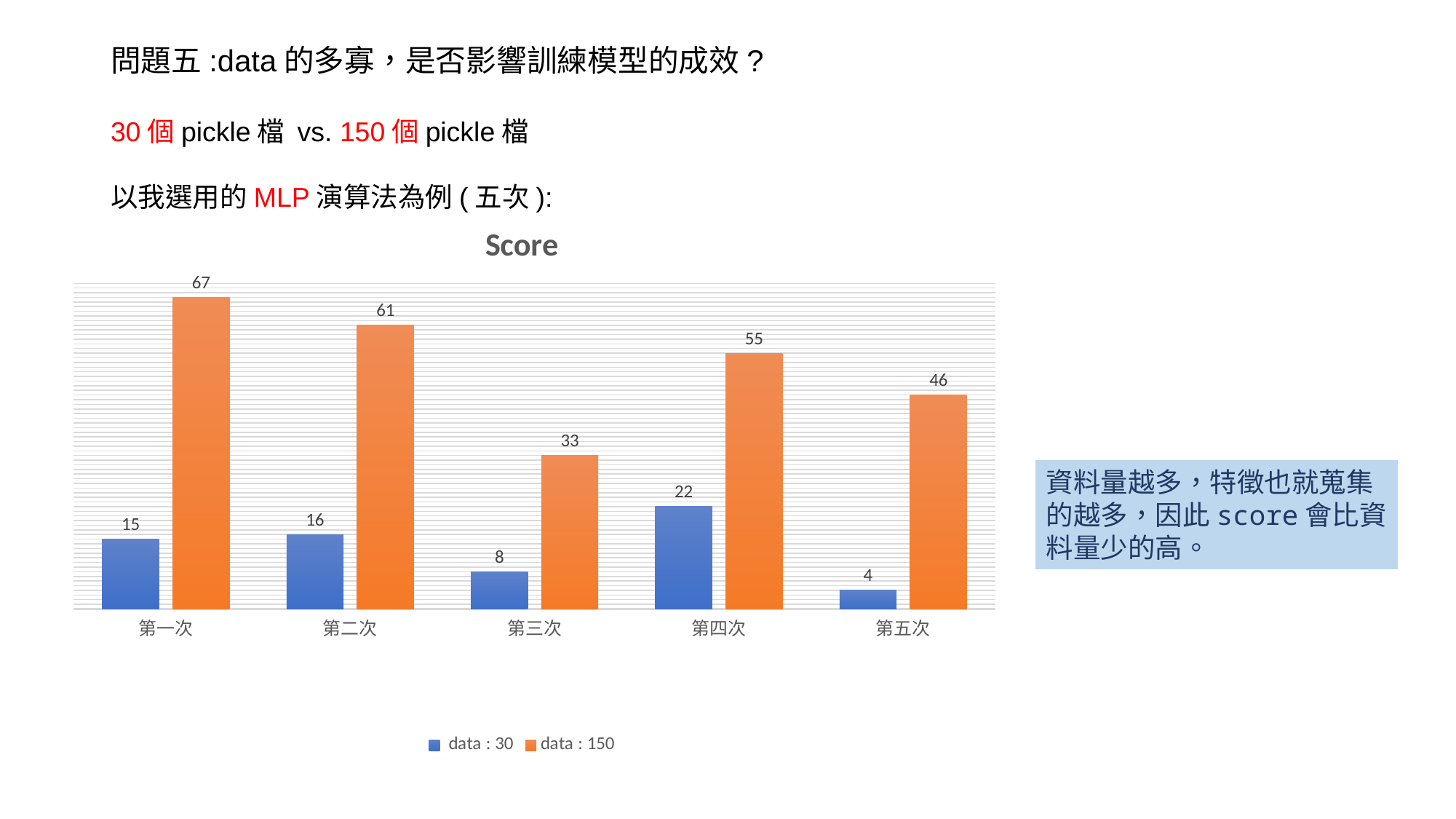

問題五:data的多寡，是否影響訓練模型的成效?

30個pickle檔 vs. 150個pickle檔

以我選用的MLP演算法為例(五次):

### Chart: Score

| Category |  data : 30 | data : 150 |
|---|---|---|
| 第一次 | 15.0 | 67.0 |
| 第二次 | 16.0 | 61.0 |
| 第三次 | 8.0 | 33.0 |
| 第四次 | 22.0 | 55.0 |
| 第五次 | 4.0 | 46.0 |
資料量越多，特徵也就蒐集的越多，因此score會比資料量少的高。